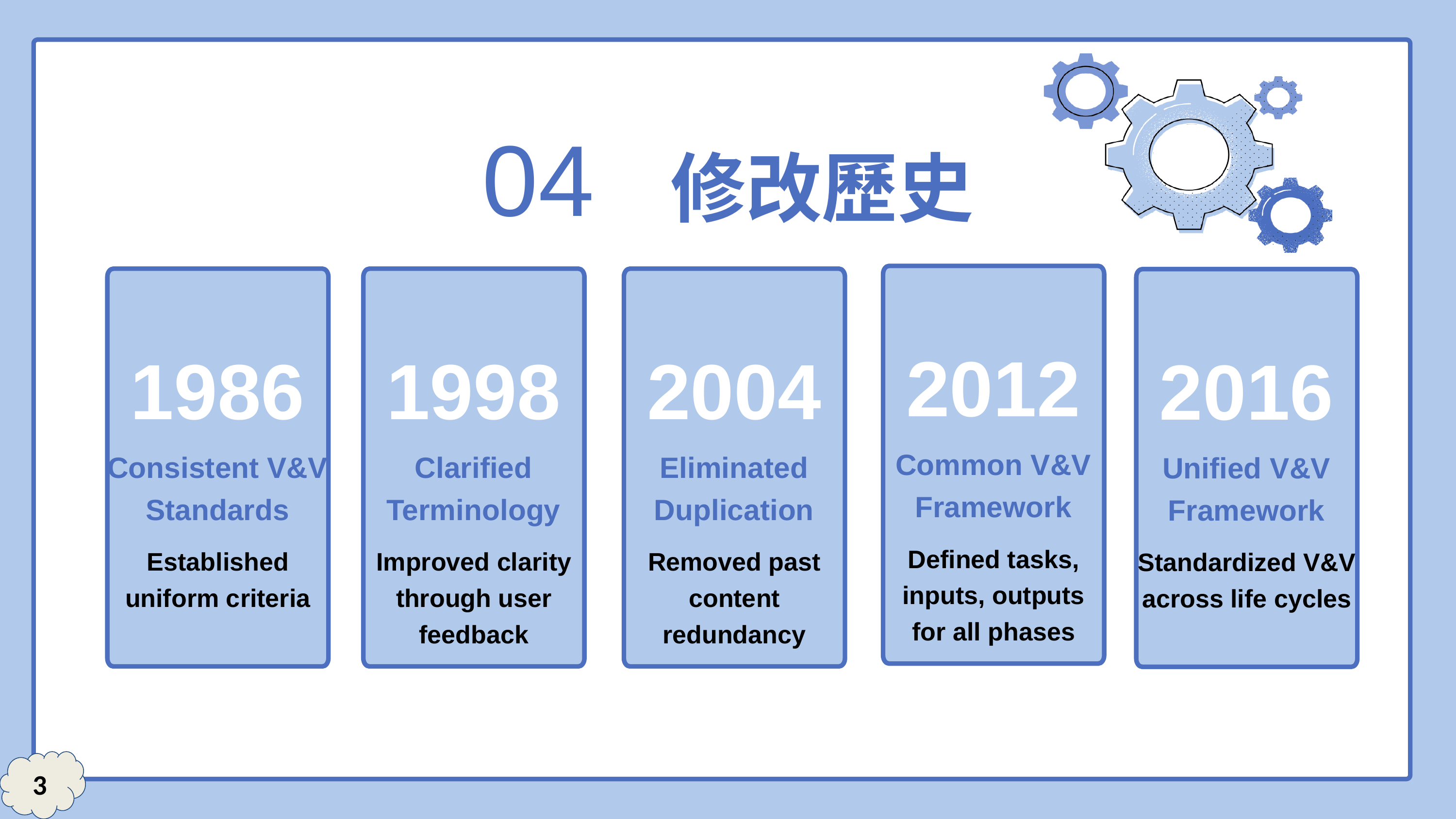

04   修改歷史

2012
1986
1998
2004
2016
Common V&V Framework
Consistent V&V Standards
Clarified Terminology
Eliminated Duplication
Unified V&V Framework
Defined tasks, inputs, outputs for all phases
Established uniform criteria
Improved clarity through user feedback
Removed past content redundancy
Standardized V&V across life cycles
3